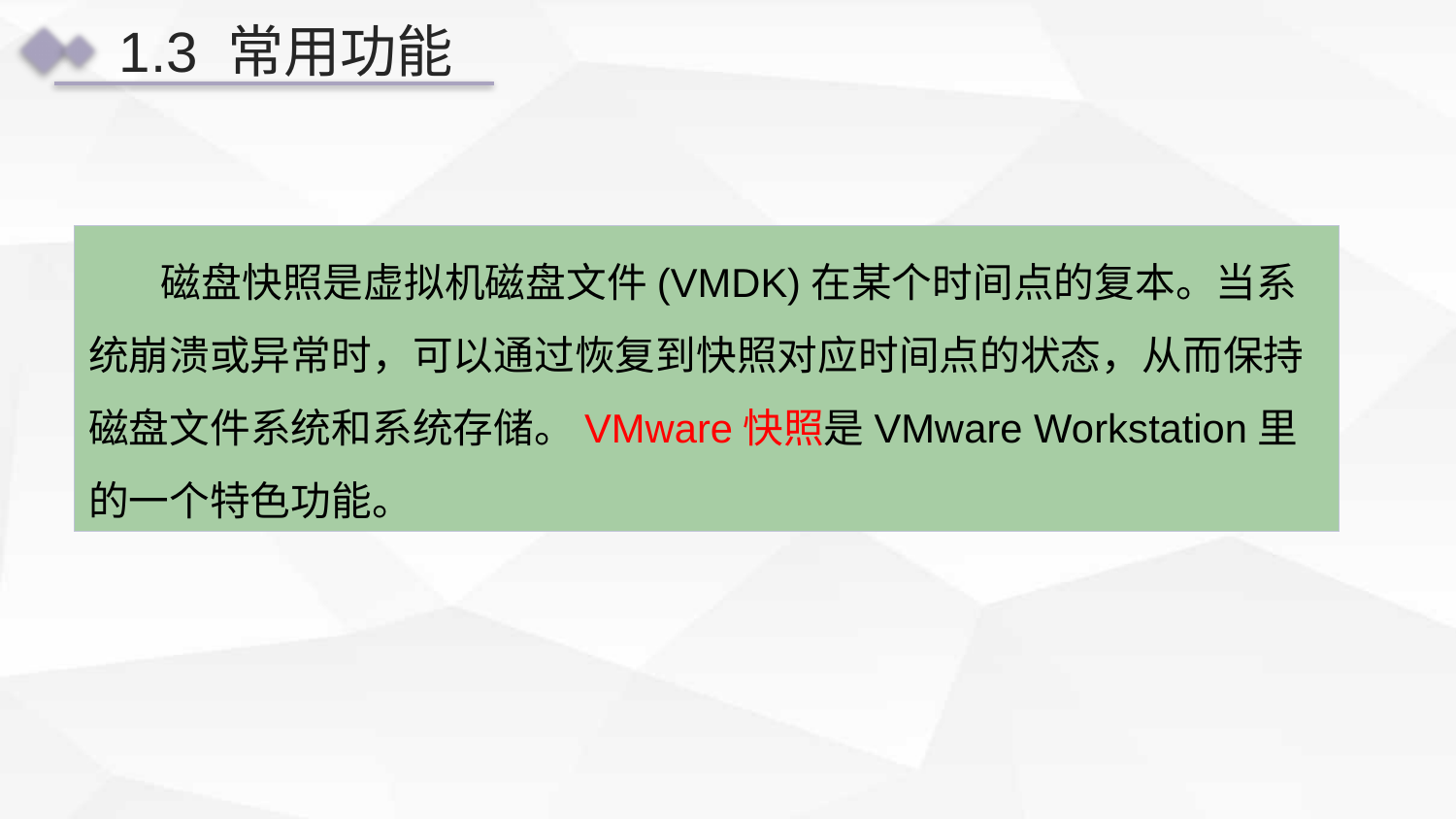

1.3 常用功能

       磁盘快照是虚拟机磁盘文件(VMDK)在某个时间点的复本。当系统崩溃或异常时，可以通过恢复到快照对应时间点的状态，从而保持磁盘文件系统和系统存储。VMware快照是VMware Workstation里的一个特色功能。